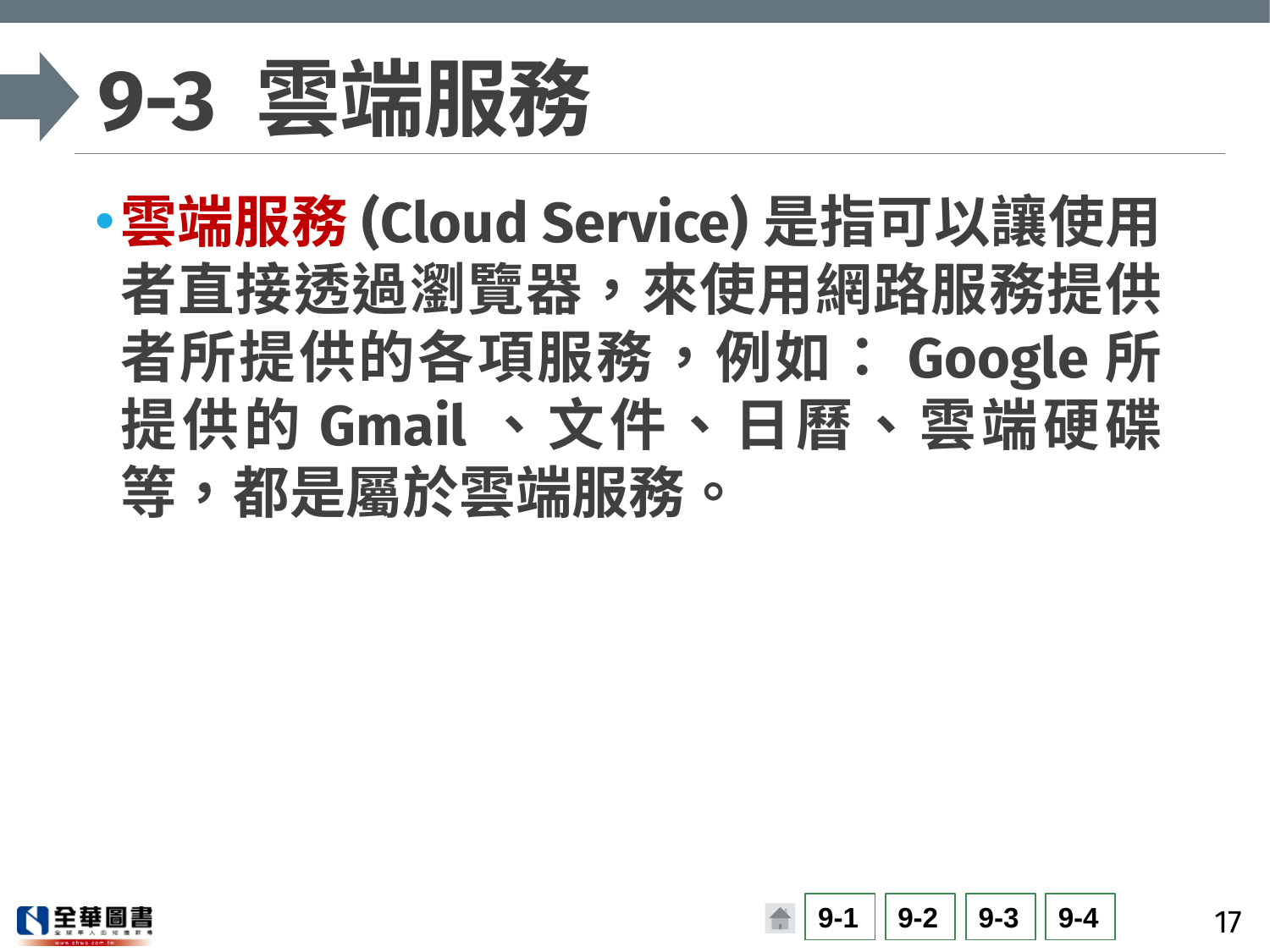

# 9-3 雲端服務
雲端服務(Cloud Service)是指可以讓使用者直接透過瀏覽器，來使用網路服務提供者所提供的各項服務，例如：Google所提供的Gmail、文件、日曆、雲端硬碟等，都是屬於雲端服務。

17